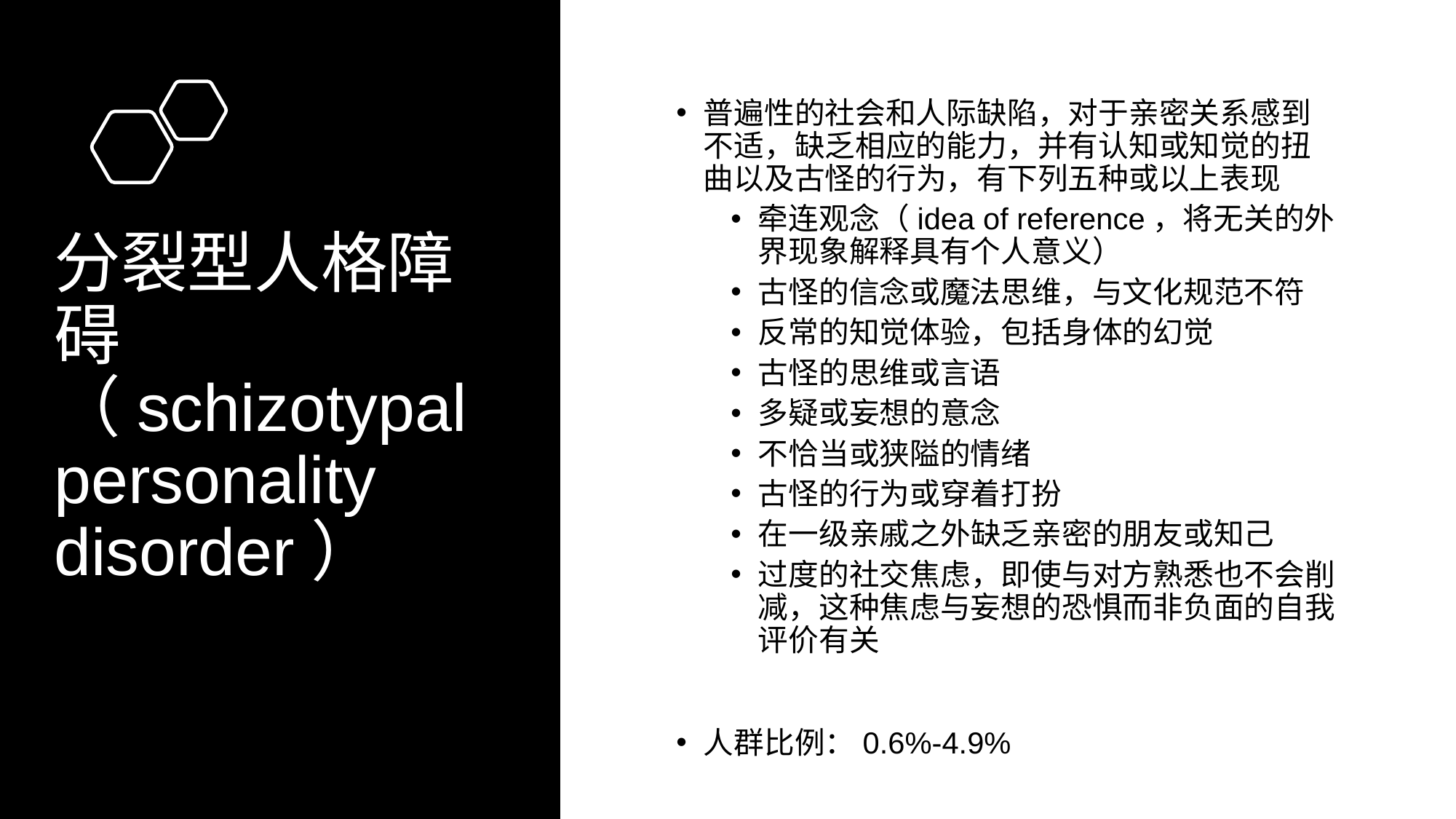

普遍性的社会和人际缺陷，对于亲密关系感到不适，缺乏相应的能力，并有认知或知觉的扭曲以及古怪的行为，有下列五种或以上表现
牵连观念（idea of reference，将无关的外界现象解释具有个人意义）
古怪的信念或魔法思维，与文化规范不符
反常的知觉体验，包括身体的幻觉
古怪的思维或言语
多疑或妄想的意念
不恰当或狭隘的情绪
古怪的行为或穿着打扮
在一级亲戚之外缺乏亲密的朋友或知己
过度的社交焦虑，即使与对方熟悉也不会削减，这种焦虑与妄想的恐惧而非负面的自我评价有关

人群比例：0.6%-4.9%
# 分裂型人格障碍（schizotypal personality disorder）